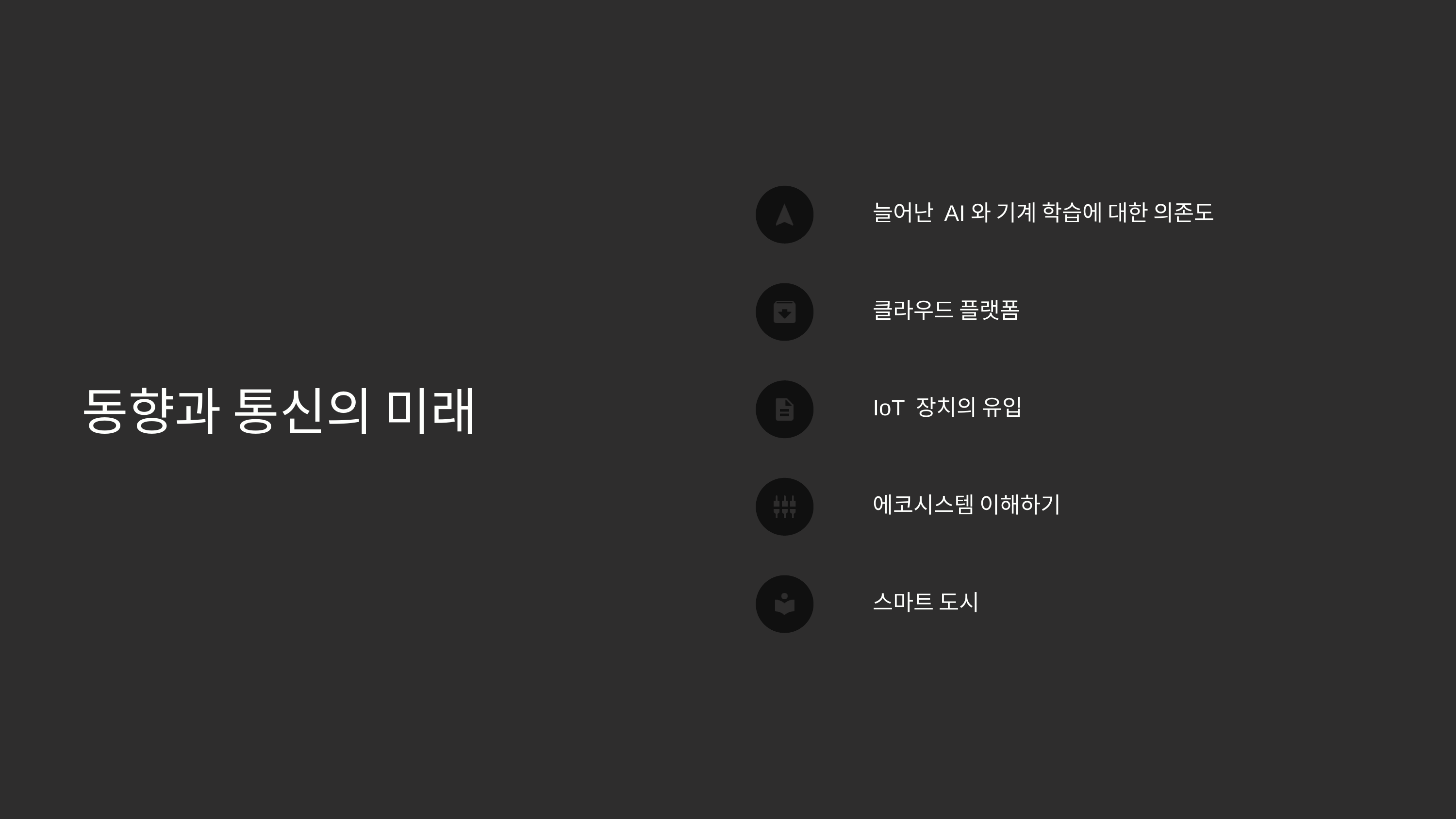

늘어난 AI와 기계 학습에 대한 의존도

클라우드 플랫폼
동향과 통신의 미래

IoT 장치의 유입

에코시스템 이해하기

스마트 도시